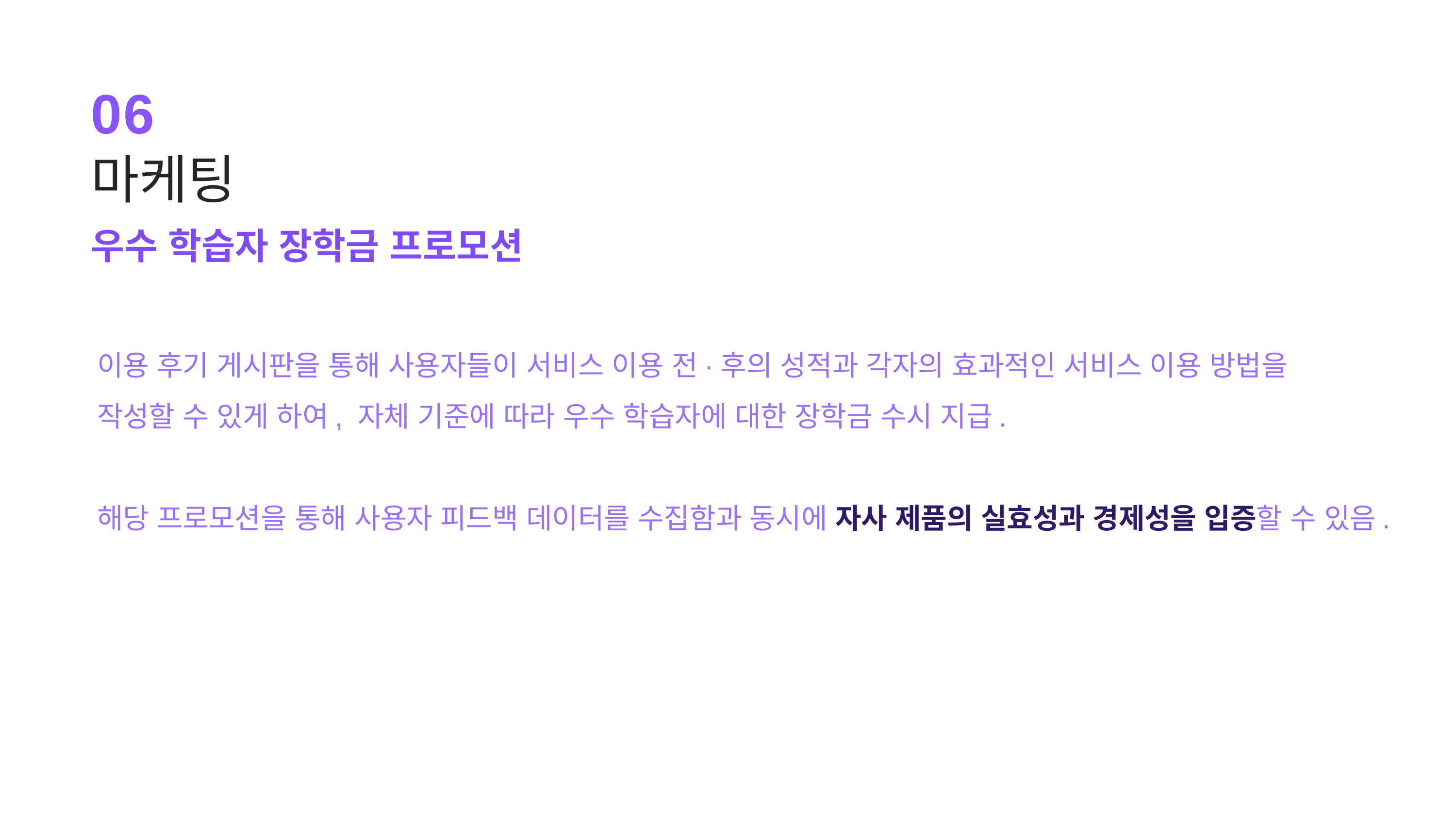

06
마케팅
우수 학습자 장학금 프로모션
이용 후기 게시판을 통해 사용자들이 서비스 이용 전·후의 성적과 각자의 효과적인 서비스 이용 방법을
작성할 수 있게 하여, 자체 기준에 따라 우수 학습자에 대한 장학금 수시 지급.

해당 프로모션을 통해 사용자 피드백 데이터를 수집함과 동시에 자사 제품의 실효성과 경제성을 입증할 수 있음.